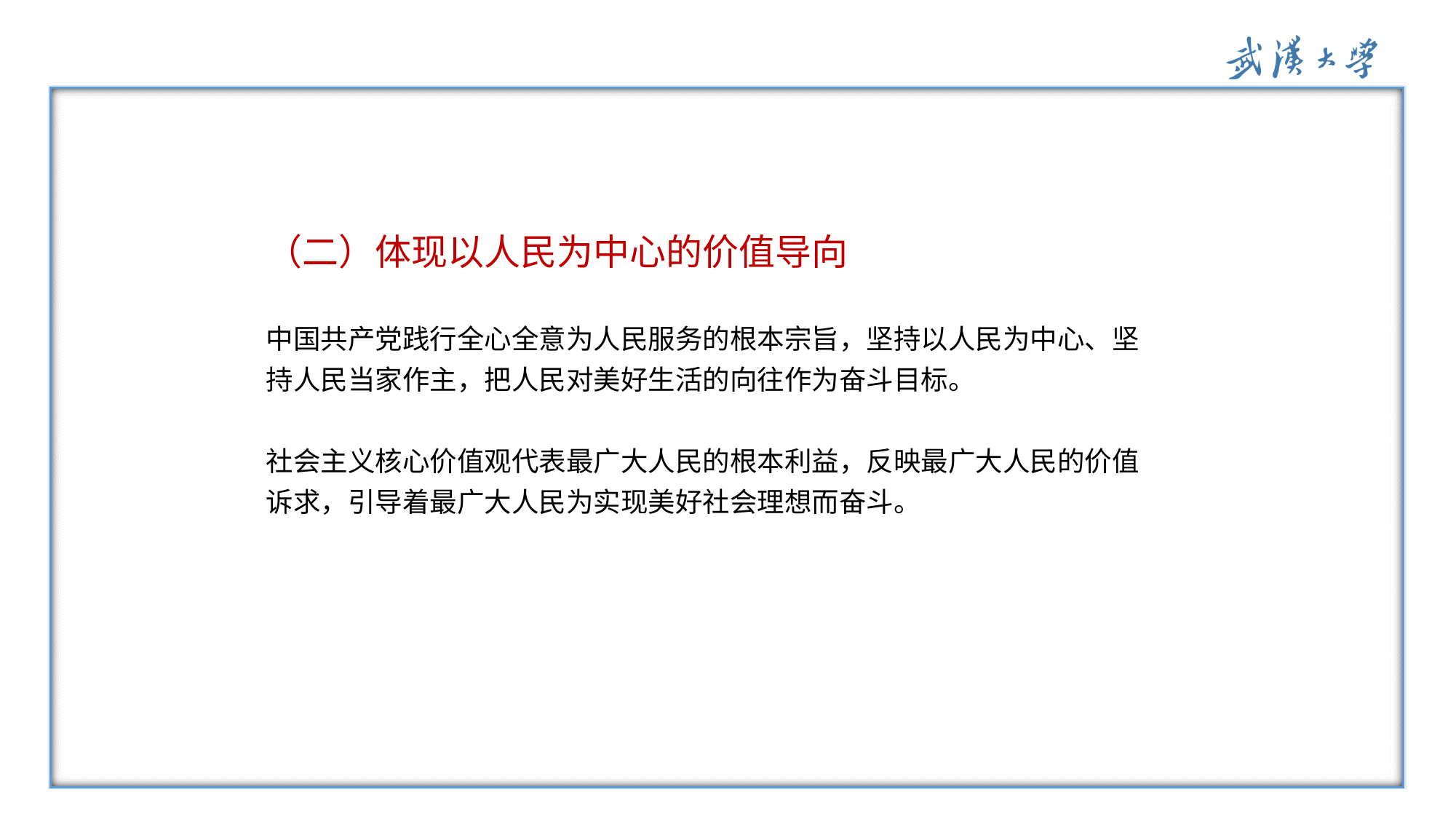

（二）体现以人民为中心的价值导向

中国共产党践行全心全意为人民服务的根本宗旨，坚持以人民为中心、坚持人民当家作主，把人民对美好生活的向往作为奋斗目标。

社会主义核心价值观代表最广大人民的根本利益，反映最广大人民的价值诉求，引导着最广大人民为实现美好社会理想而奋斗。